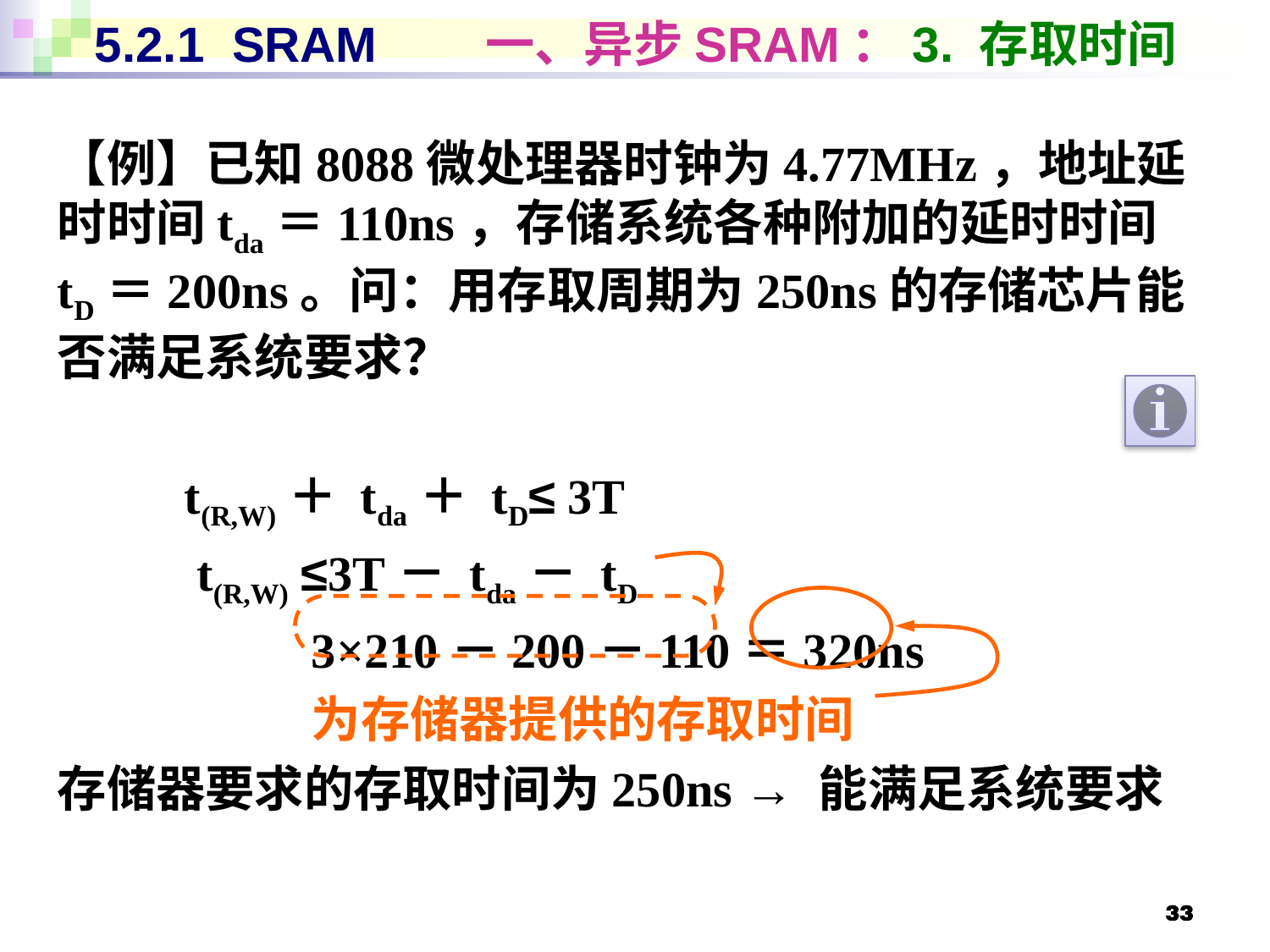

# 5.2.1  SRAM       一、异步SRAM：3. 存取时间
【例】已知8088微处理器时钟为4.77MHz，地址延时时间tda＝110ns，存储系统各种附加的延时时间
tD＝200ns。问：用存取周期为250ns的存储芯片能否满足系统要求？

	t(R,W)＋ tda＋ tD≤ 3T
	 t(R,W) ≤3T－ tda－ tD
		3×210－200－110＝320ns
		为存储器提供的存取时间
存储器要求的存取时间为250ns → 能满足系统要求

33